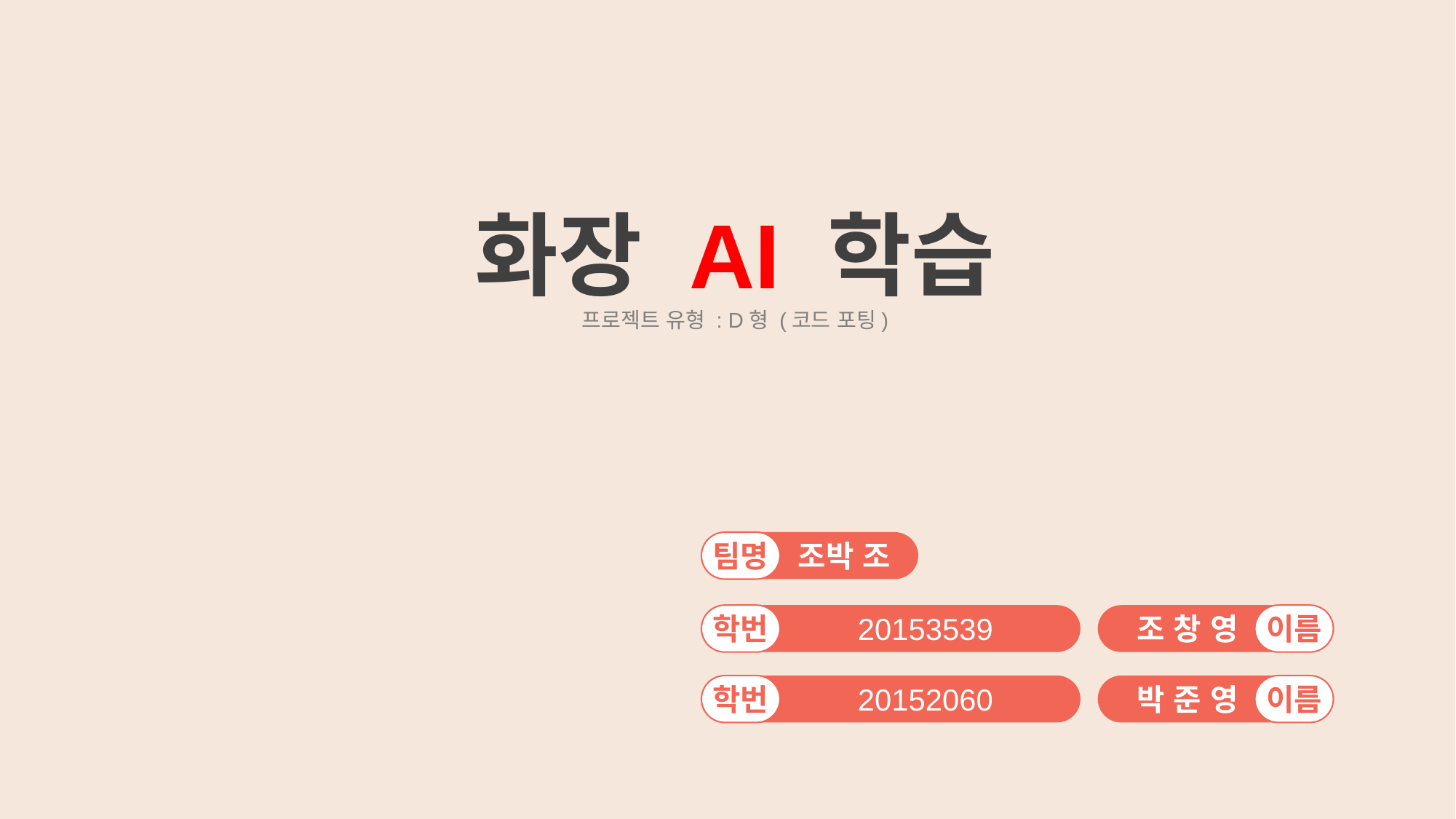

화장 AI 학습
프로젝트 유형 : D형 (코드 포팅)
팀명
조박 조
학번
20153539
조 창 영
이름
학번
20152060
박 준 영
이름